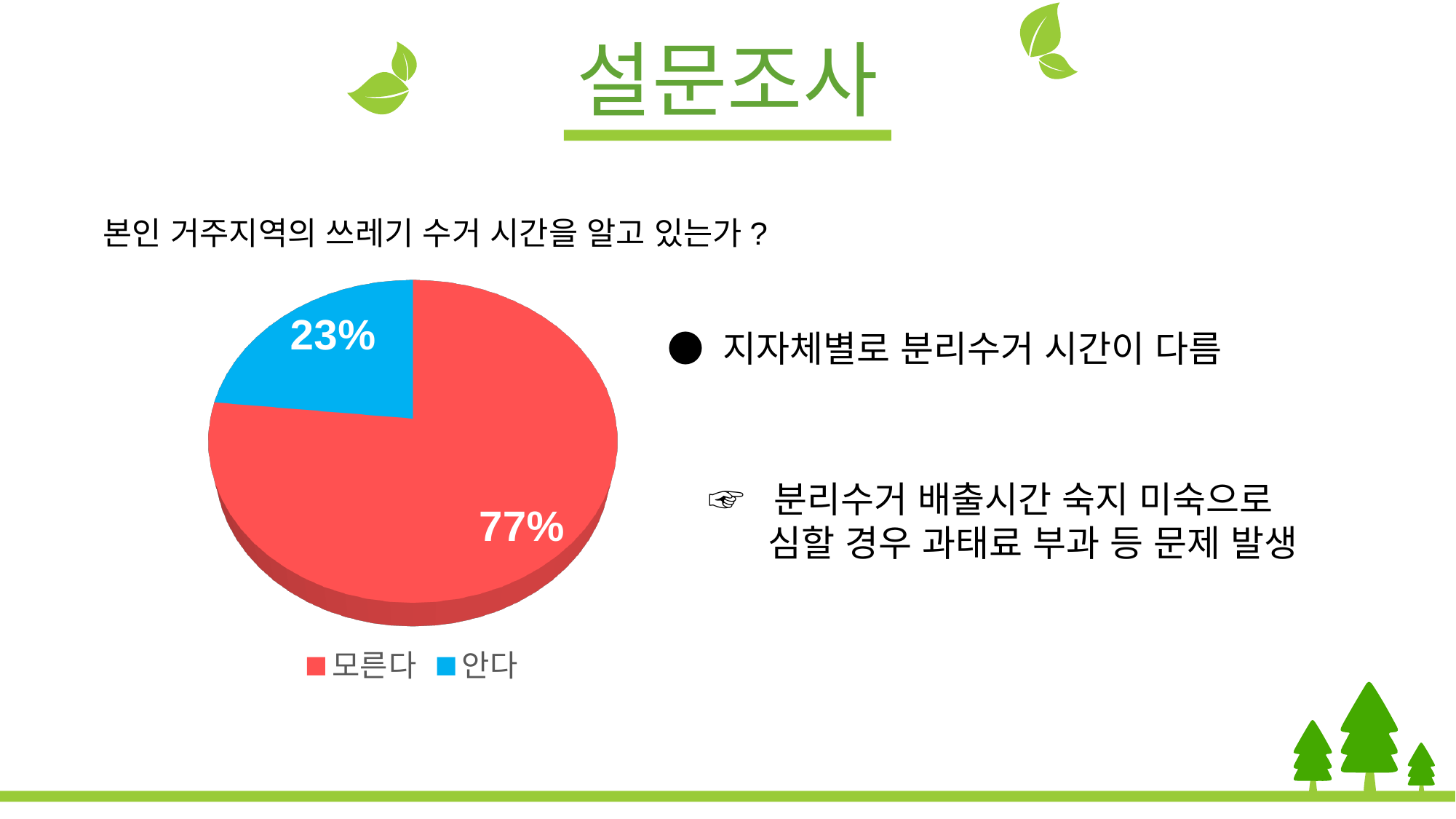

설문조사
본인 거주지역의 쓰레기 수거 시간을 알고 있는가?

[unsupported chart]

● 지자체별로 분리수거 시간이 다름
☞  분리수거 배출시간 숙지 미숙으로
     심할 경우 과태료 부과 등 문제 발생